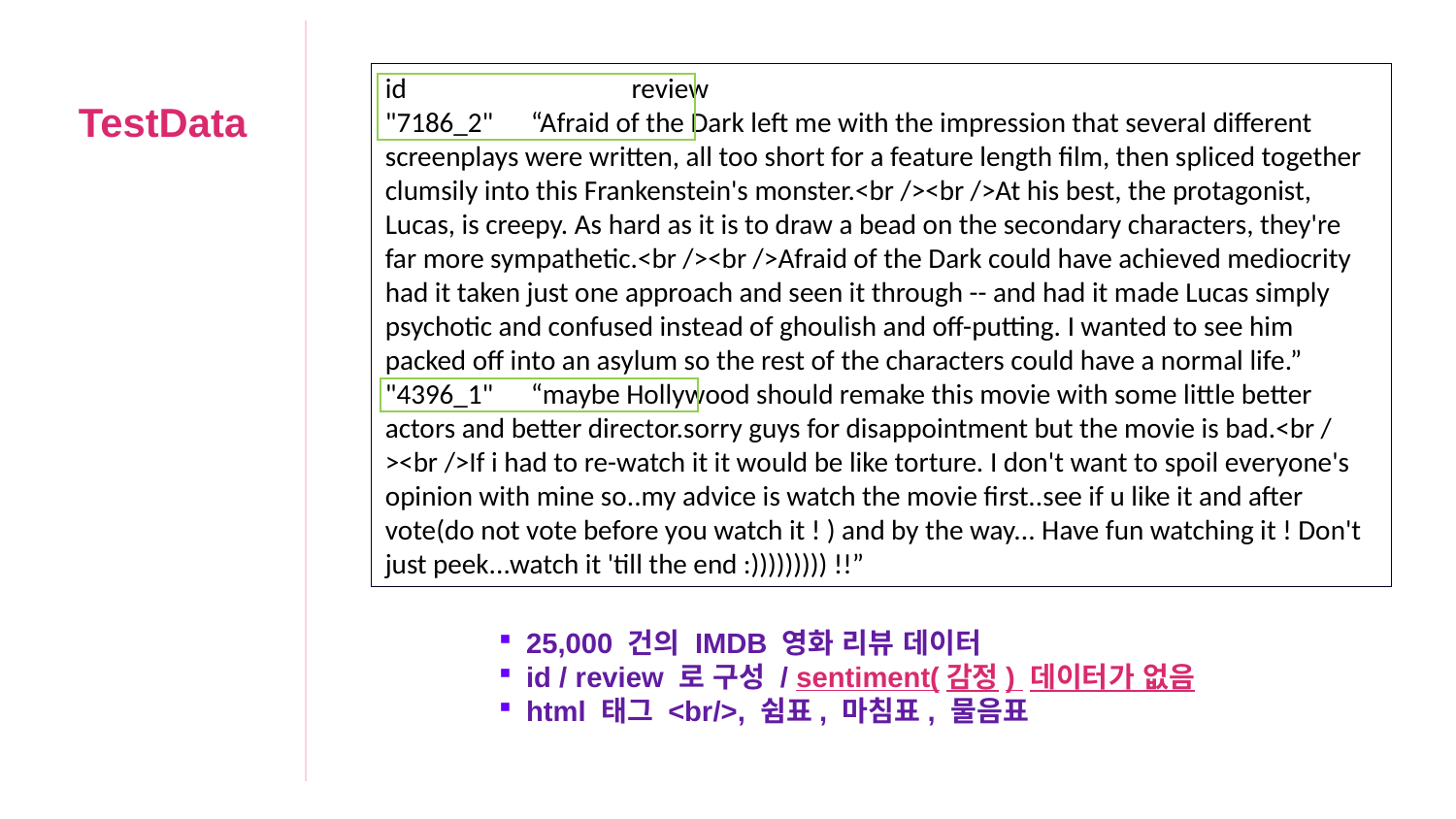

id	                review
"7186_2"	“Afraid of the Dark left me with the impression that several different screenplays were written, all too short for a feature length film, then spliced together clumsily into this Frankenstein's monster.<br /><br />At his best, the protagonist, Lucas, is creepy. As hard as it is to draw a bead on the secondary characters, they're far more sympathetic.<br /><br />Afraid of the Dark could have achieved mediocrity had it taken just one approach and seen it through -- and had it made Lucas simply psychotic and confused instead of ghoulish and off-putting. I wanted to see him packed off into an asylum so the rest of the characters could have a normal life.”
"4396_1"	“maybe Hollywood should remake this movie with some little better actors and better director.sorry guys for disappointment but the movie is bad.<br /><br />If i had to re-watch it it would be like torture. I don't want to spoil everyone's opinion with mine so..my advice is watch the movie first..see if u like it and after vote(do not vote before you watch it ! ) and by the way... Have fun watching it ! Don't just peek...watch it 'till the end :))))))))) !!”

TestData

25,000 건의 IMDB 영화 리뷰 데이터
id / review 로 구성 / sentiment(감정) 데이터가 없음
html 태그 <br/>, 쉼표, 마침표, 물음표